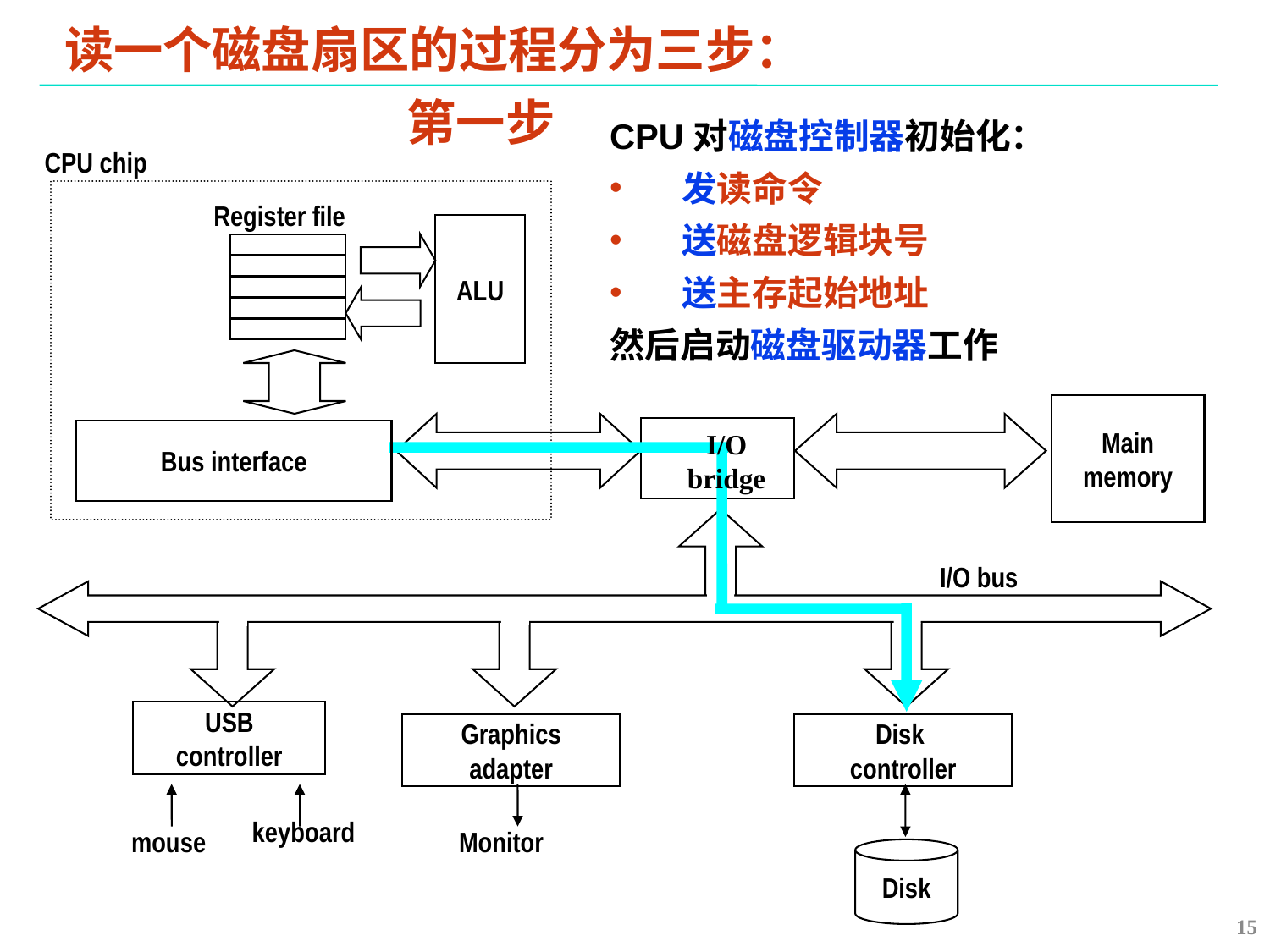

读一个磁盘扇区的过程分为三步：
第一步
CPU对磁盘控制器初始化：
  发读命令
  送磁盘逻辑块号
  送主存起始地址
然后启动磁盘驱动器工作
CPU chip

Register file
ALU

Main
memory

Bus interface
I/O bridge

I/O bus

USB
controller
Graphics
adapter
Disk
controller

keyboard
mouse
Monitor
Disk
15